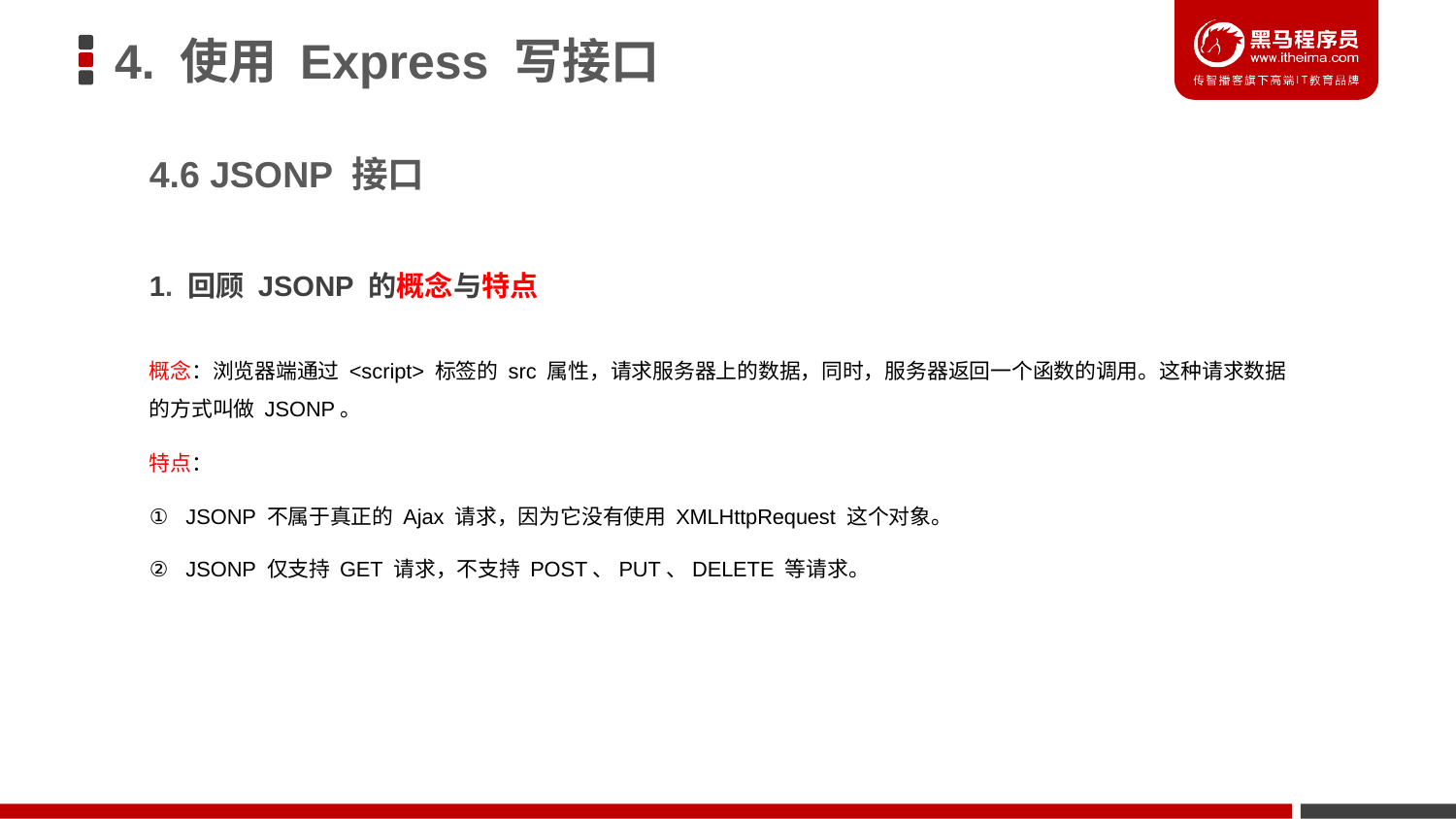

# 4. 使用 Express 写接口
4.6 JSONP 接口
1. 回顾 JSONP 的概念与特点
概念：浏览器端通过 <script> 标签的 src 属性，请求服务器上的数据，同时，服务器返回一个函数的调用。这种请求数据的方式叫做 JSONP。
特点：
JSONP 不属于真正的 Ajax 请求，因为它没有使用 XMLHttpRequest 这个对象。
JSONP 仅支持 GET 请求，不支持 POST、PUT、DELETE 等请求。